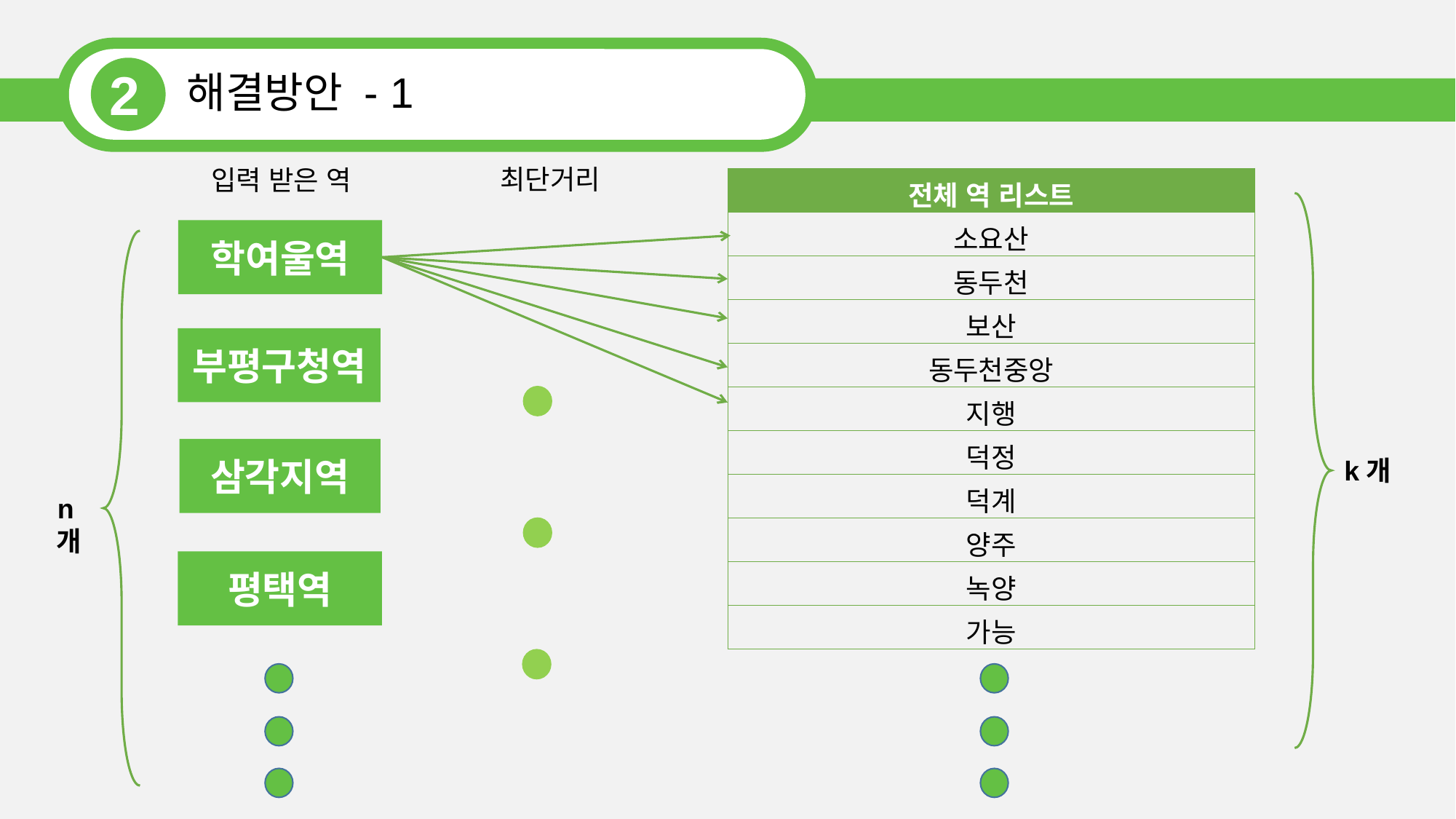

2

해결방안 - 1

최단거리
입력 받은 역
| 전체 역 리스트 |
| --- |
| 소요산 |
| 동두천 |
| 보산 |
| 동두천중앙 |
| 지행 |
| 덕정 |
| 덕계 |
| 양주 |
| 녹양 |
| 가능 |

학여울역

부평구청역

삼각지역
k개
n개

평택역